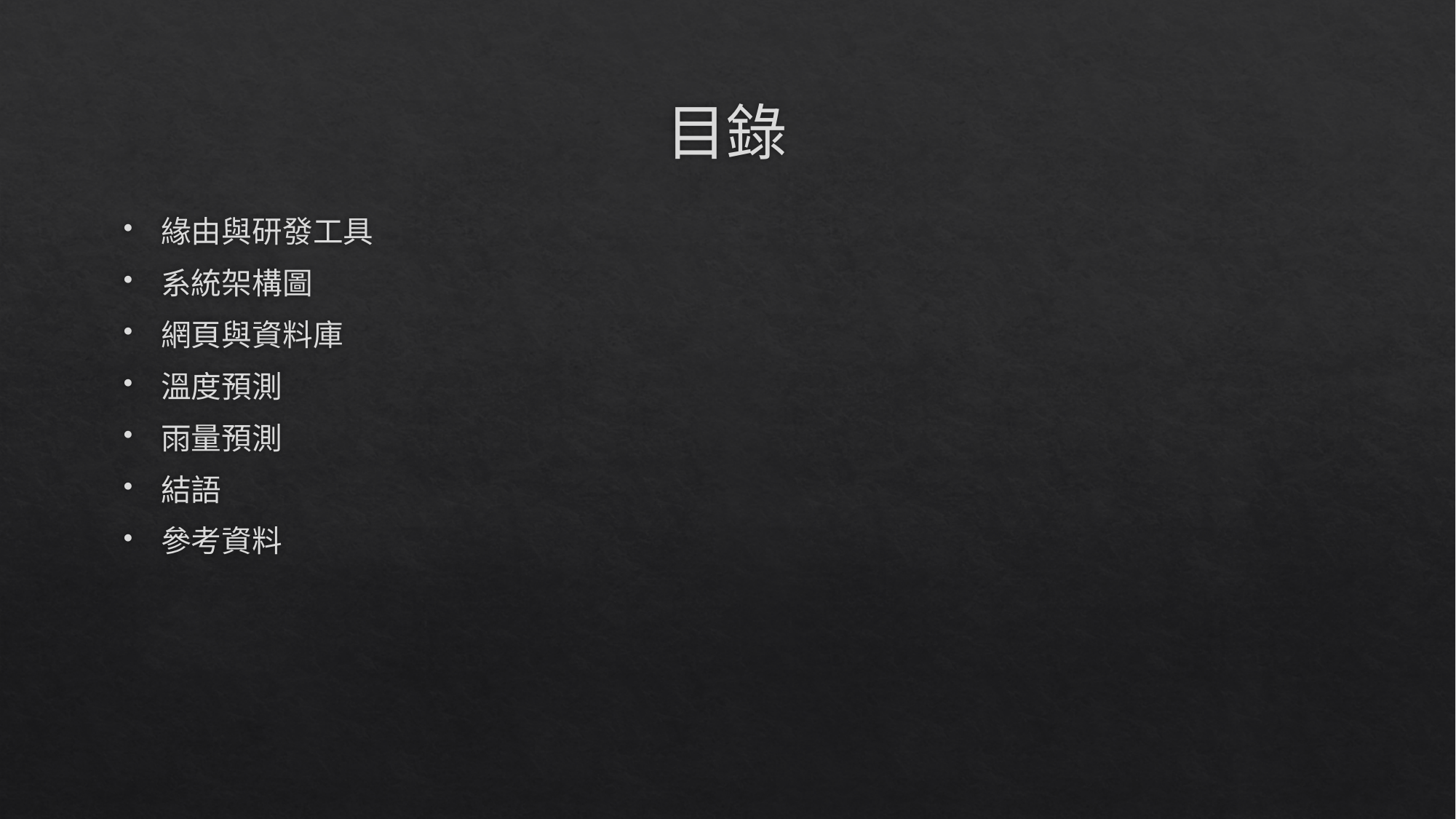

# 目錄
緣由與研發工具
系統架構圖
網頁與資料庫
溫度預測
雨量預測
結語
參考資料